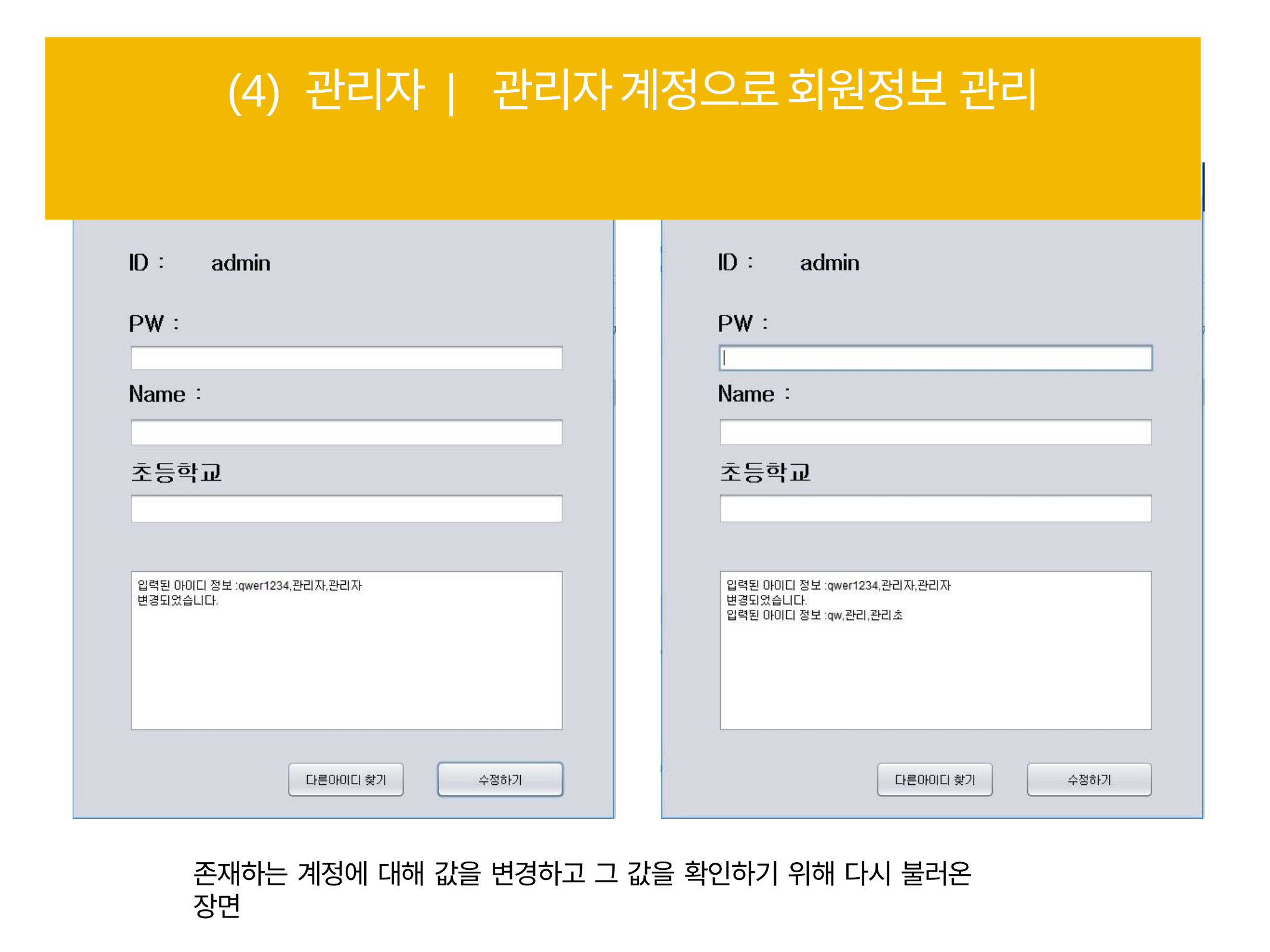

# (4) 관리자 | 관리자 계정으로 회원정보 관리

존재하는 계정에 대해 값을 변경하고 그 값을 확인하기 위해 다시 불러온 장면